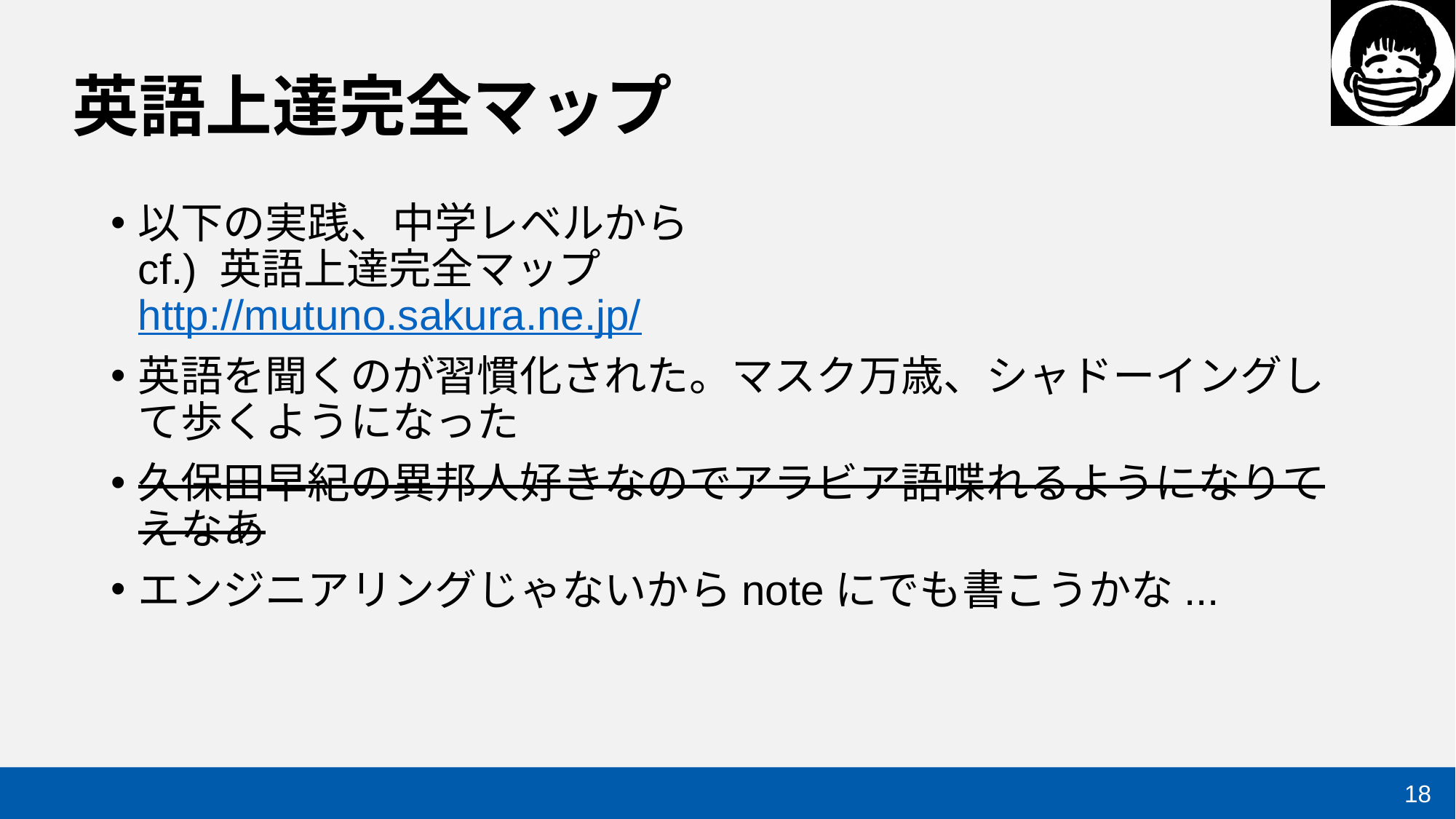

# 英語上達完全マップ
以下の実践、中学レベルから
cf.) 英語上達完全マップ
http://mutuno.sakura.ne.jp/
英語を聞くのが習慣化された。マスク万歳、シャドーイングして歩くようになった
久保田早紀の異邦人好きなのでアラビア語喋れるようになりてえなあ
エンジニアリングじゃないからnoteにでも書こうかな...
18